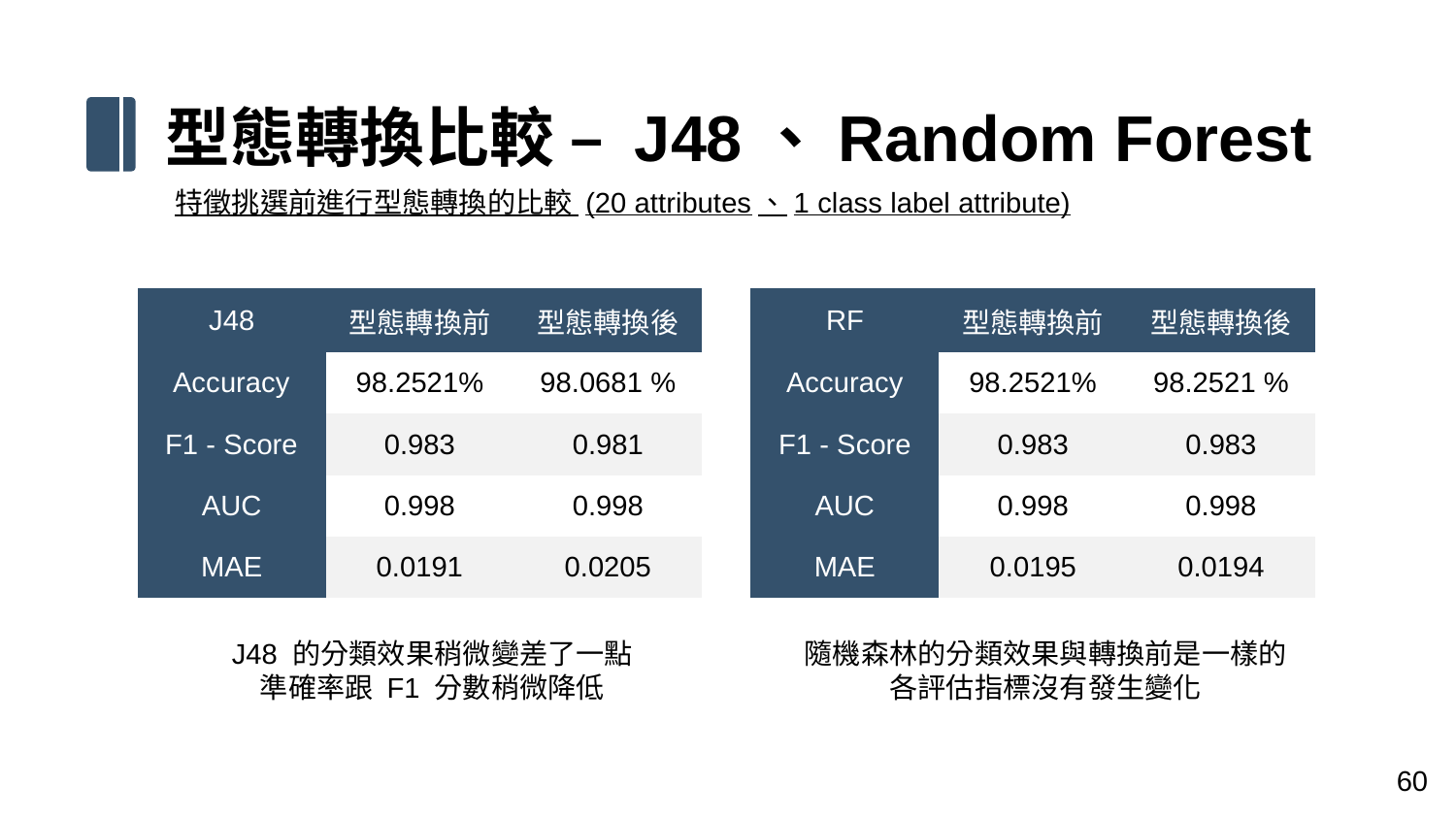

型態轉換比較 – J48、Random Forest
特徵挑選前進行型態轉換的比較 (20 attributes、1 class label attribute)
| J48 | 型態轉換前 | 型態轉換後 |
| --- | --- | --- |
| Accuracy | 98.2521% | 98.0681 % |
| F1 - Score | 0.983 | 0.981 |
| AUC | 0.998 | 0.998 |
| MAE | 0.0191 | 0.0205 |
| RF | 型態轉換前 | 型態轉換後 |
| --- | --- | --- |
| Accuracy | 98.2521% | 98.2521 % |
| F1 - Score | 0.983 | 0.983 |
| AUC | 0.998 | 0.998 |
| MAE | 0.0195 | 0.0194 |

隨機森林的分類效果與轉換前是一樣的
各評估指標沒有發生變化
J48 的分類效果稍微變差了一點
準確率跟 F1 分數稍微降低
60